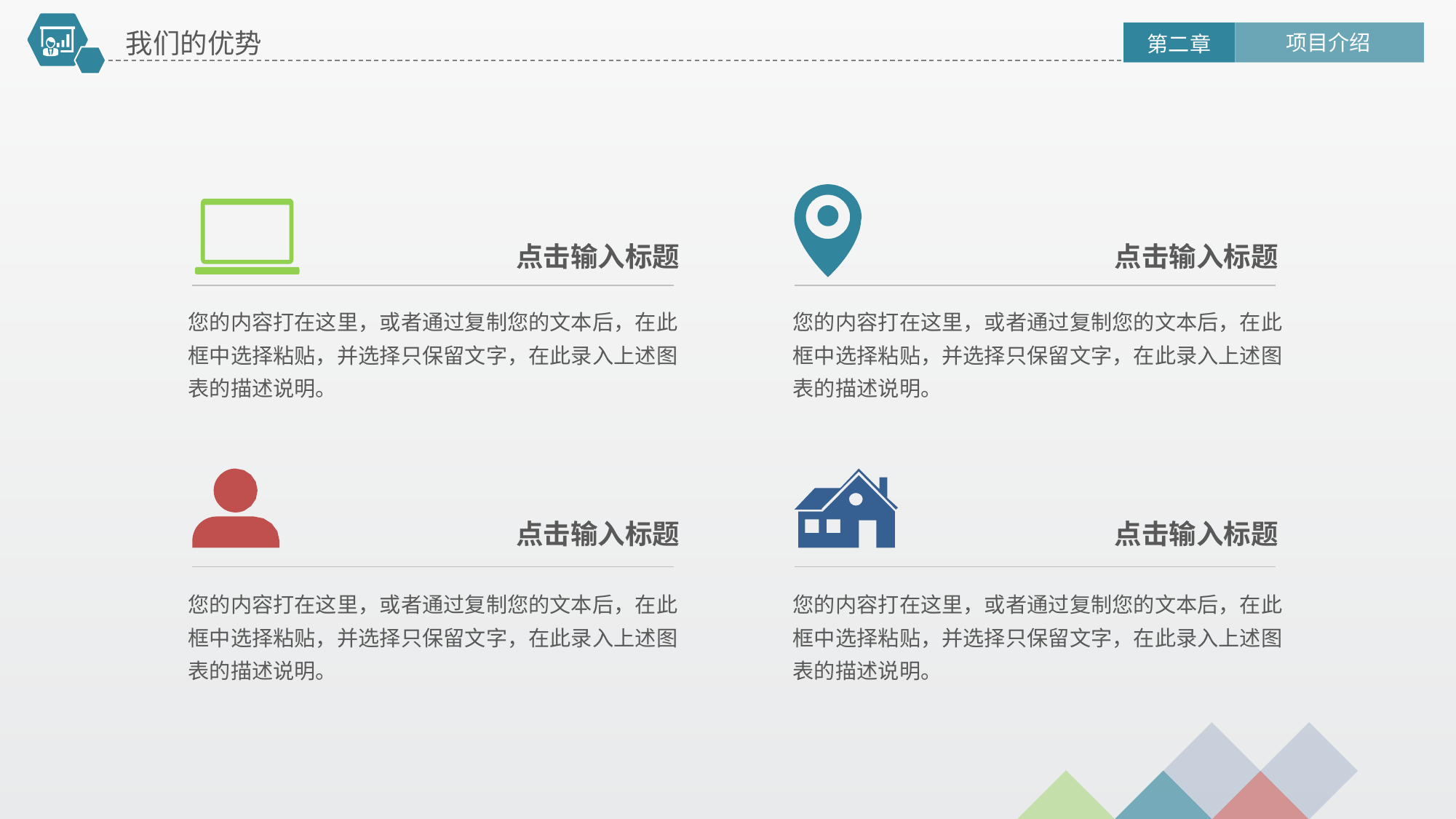

我们的优势
项目介绍
第二章

点击输入标题
点击输入标题
您的内容打在这里，或者通过复制您的文本后，在此框中选择粘贴，并选择只保留文字，在此录入上述图表的描述说明。
您的内容打在这里，或者通过复制您的文本后，在此框中选择粘贴，并选择只保留文字，在此录入上述图表的描述说明。

点击输入标题
点击输入标题
您的内容打在这里，或者通过复制您的文本后，在此框中选择粘贴，并选择只保留文字，在此录入上述图表的描述说明。
您的内容打在这里，或者通过复制您的文本后，在此框中选择粘贴，并选择只保留文字，在此录入上述图表的描述说明。